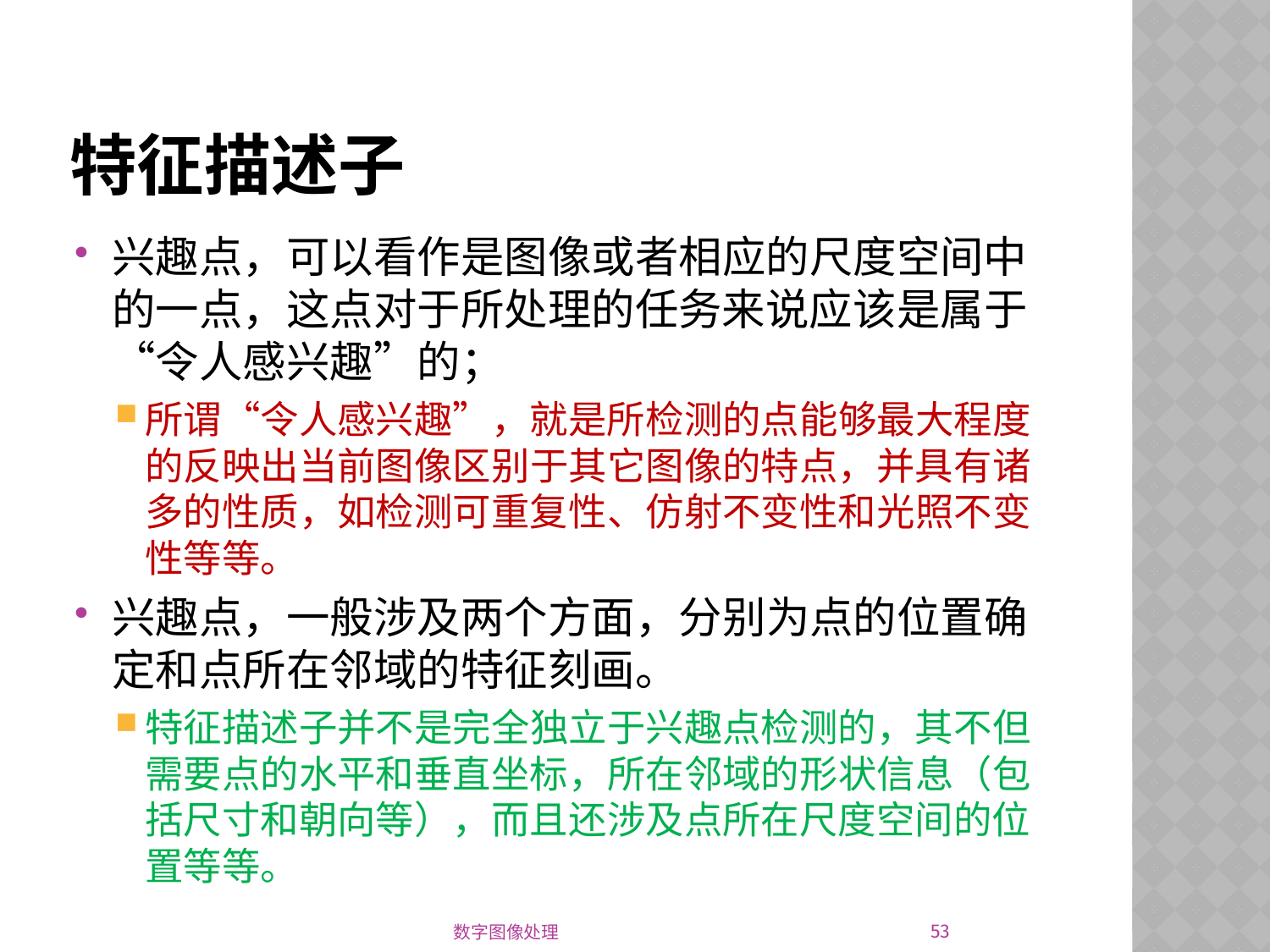

# 特征描述子
兴趣点，可以看作是图像或者相应的尺度空间中的一点，这点对于所处理的任务来说应该是属于“令人感兴趣”的；
所谓“令人感兴趣”，就是所检测的点能够最大程度的反映出当前图像区别于其它图像的特点，并具有诸多的性质，如检测可重复性、仿射不变性和光照不变性等等。
兴趣点，一般涉及两个方面，分别为点的位置确定和点所在邻域的特征刻画。
特征描述子并不是完全独立于兴趣点检测的，其不但需要点的水平和垂直坐标，所在邻域的形状信息（包括尺寸和朝向等），而且还涉及点所在尺度空间的位置等等。
53
数字图像处理